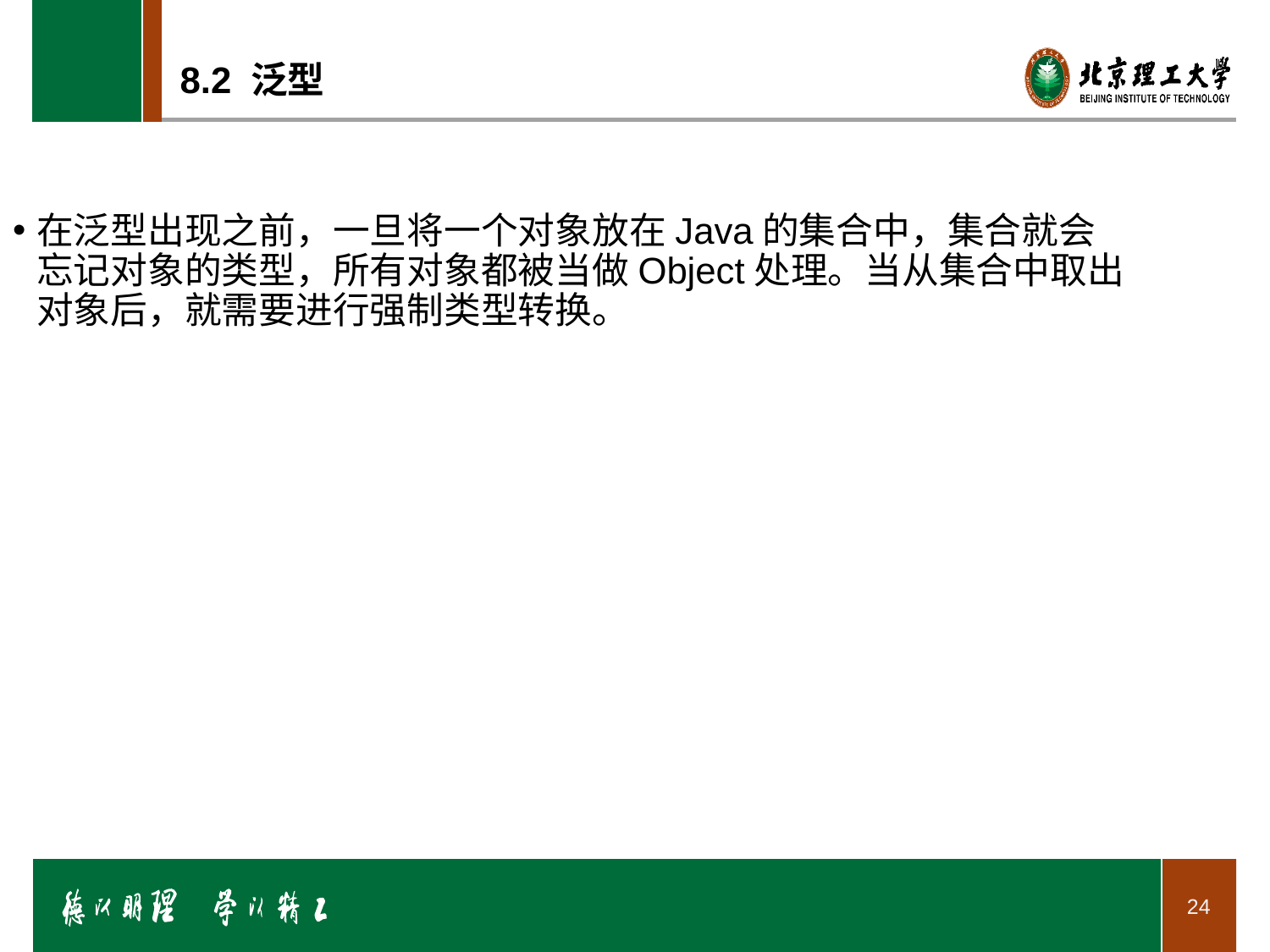

# 8.2 泛型
在泛型出现之前，一旦将一个对象放在Java的集合中，集合就会忘记对象的类型，所有对象都被当做Object处理。当从集合中取出对象后，就需要进行强制类型转换。